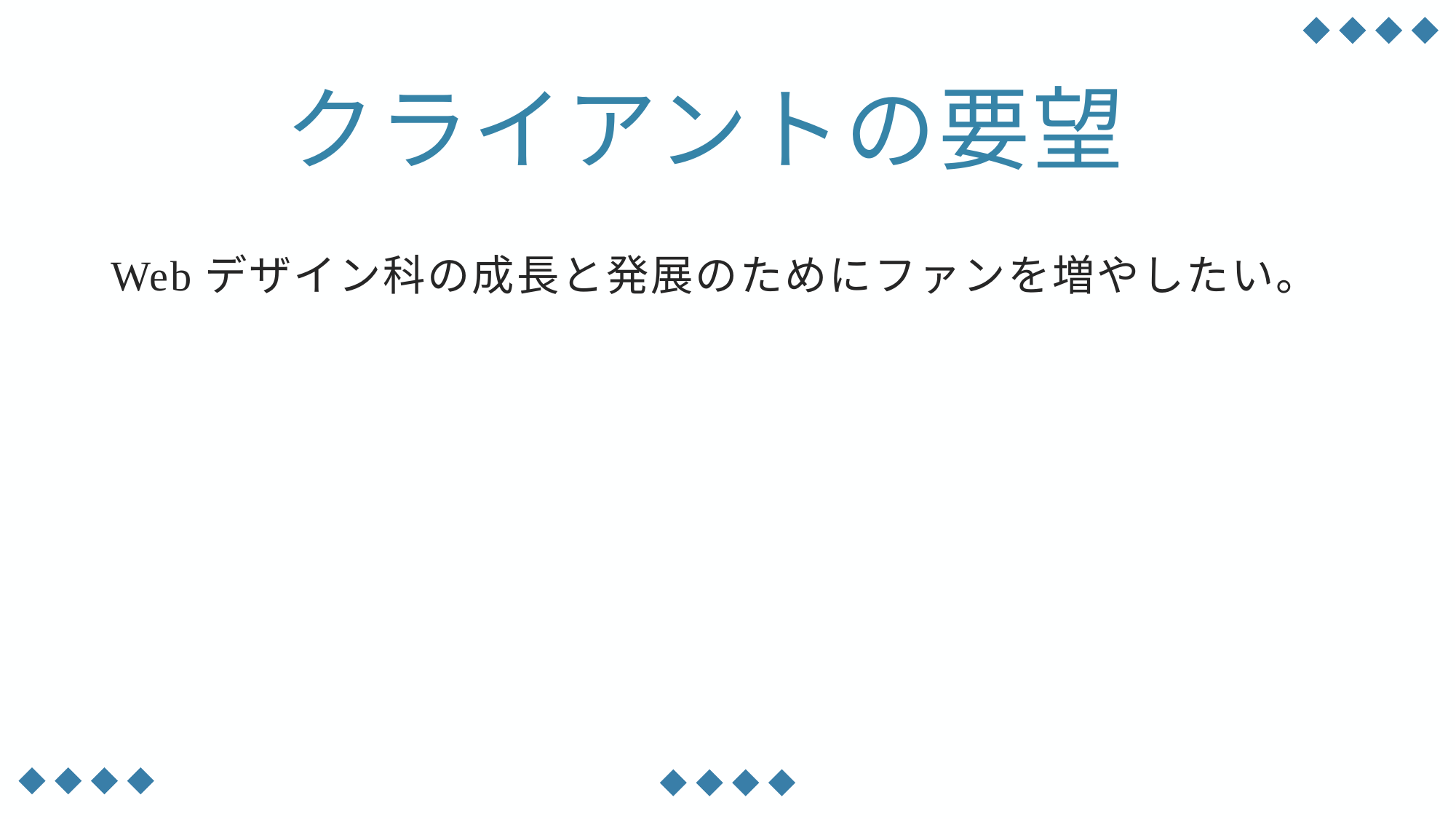

クライアントの要望
Webデザイン科の成長と発展のためにファンを増やしたい。